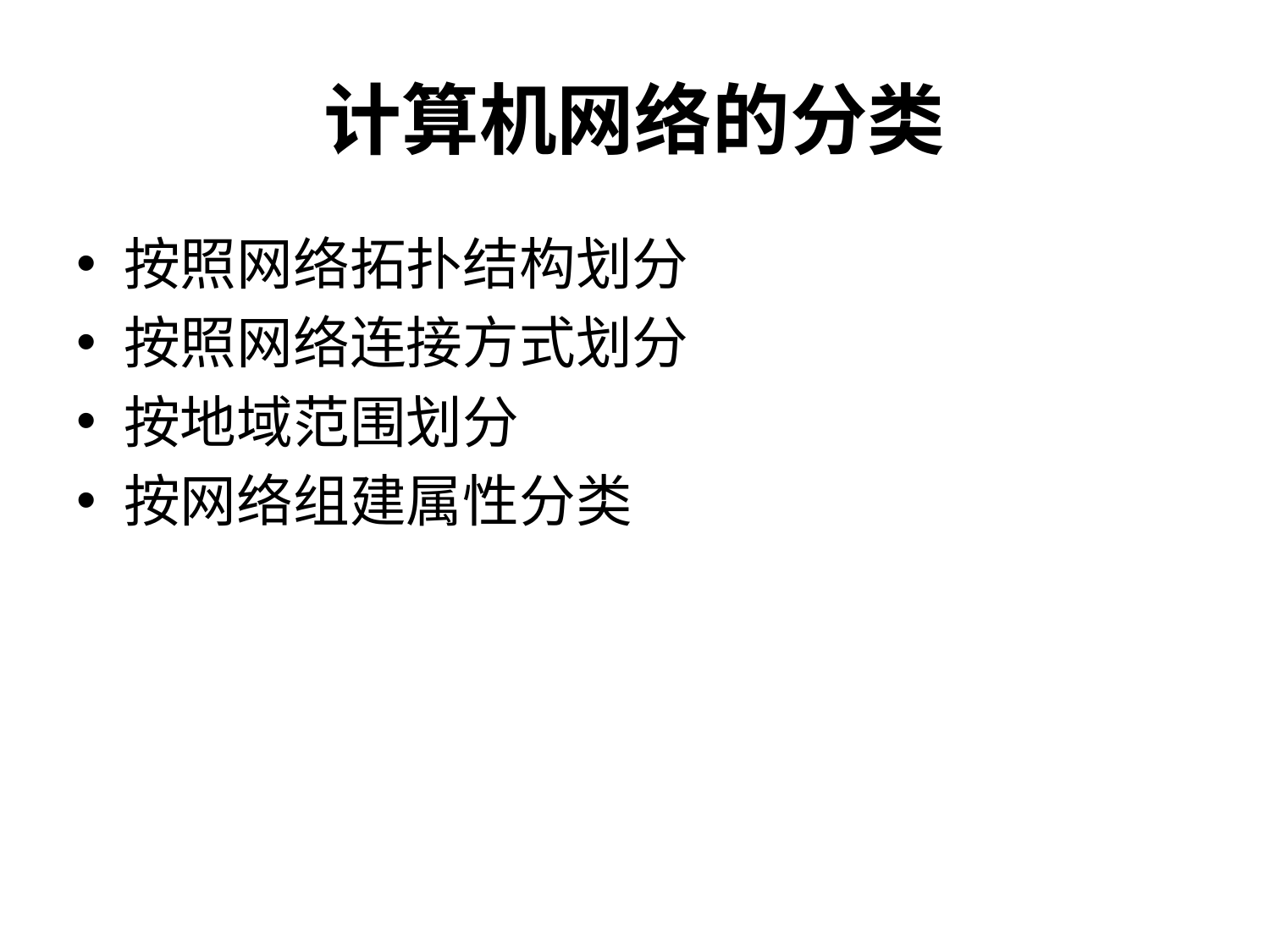

# 计算机网络的分类
按照网络拓扑结构划分
按照网络连接方式划分
按地域范围划分
按网络组建属性分类